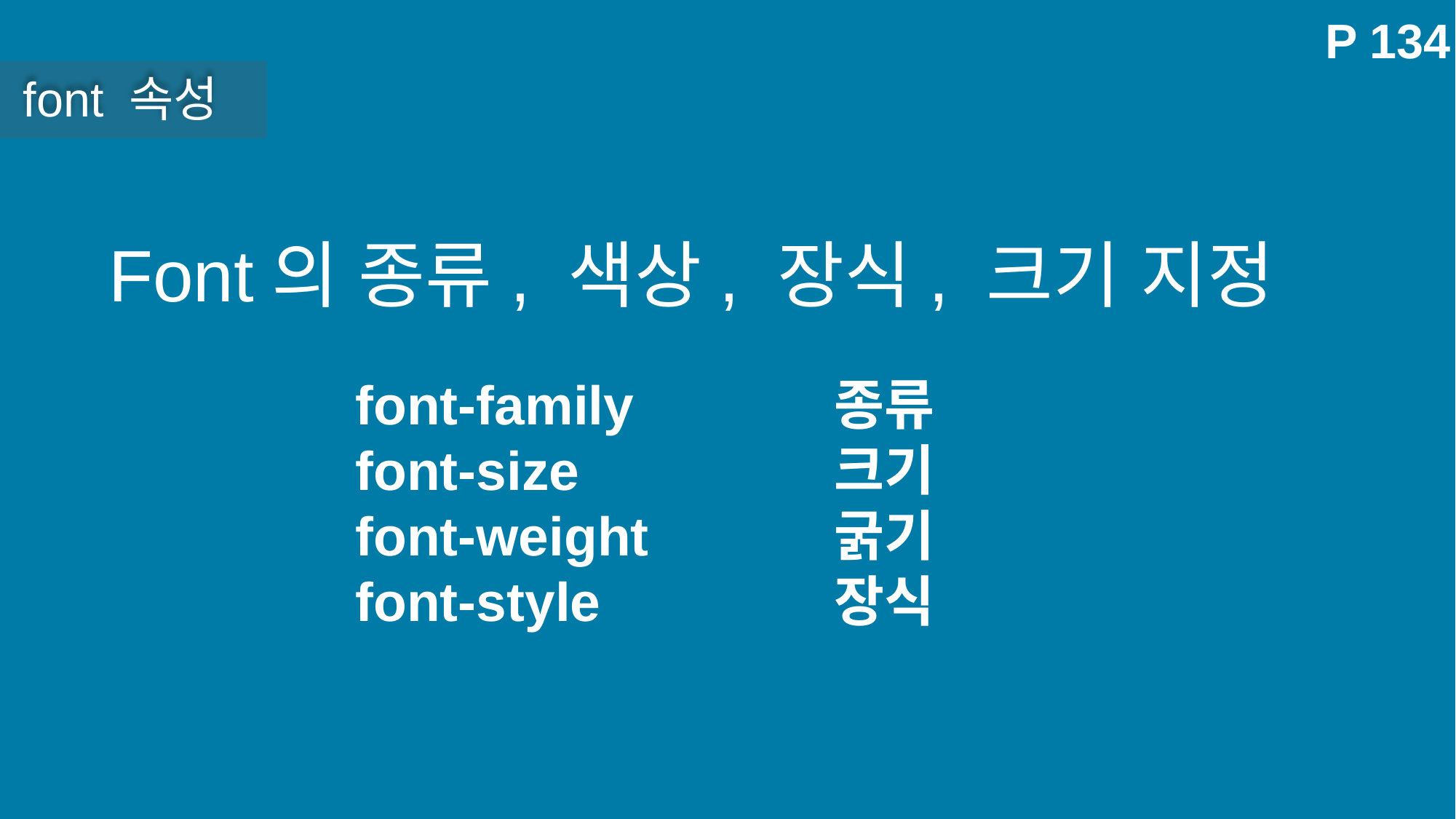

P 134

font 속성
Font의 종류, 색상, 장식, 크기 지정
font-family
font-size
font-weight
font-style
종류
크기
굵기
장식